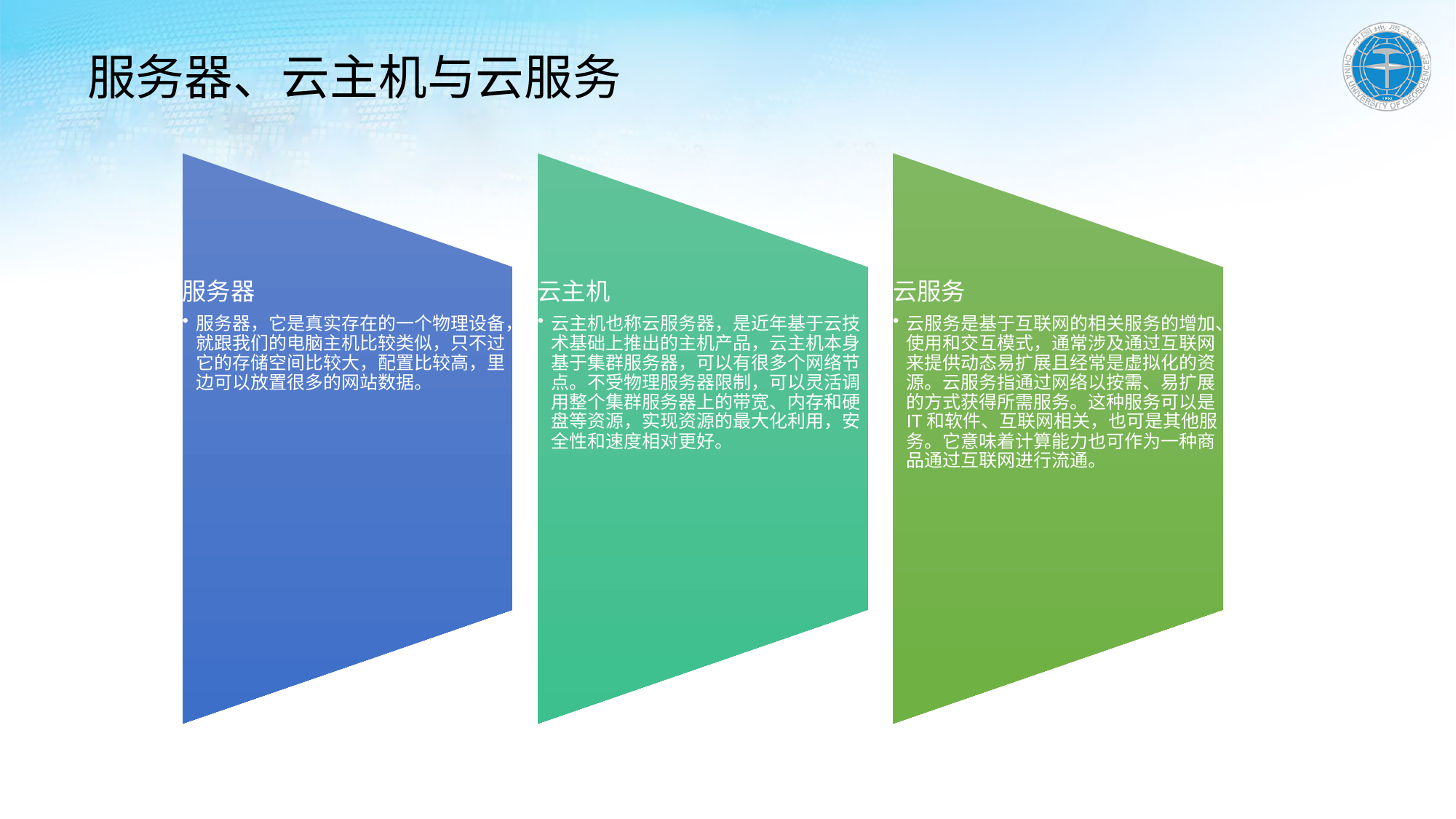

# 服务器、云主机与云服务
服务器
服务器，它是真实存在的一个物理设备，就跟我们的电脑主机比较类似，只不过它的存储空间比较大，配置比较高，里边可以放置很多的网站数据。
云主机
云主机也称云服务器，是近年基于云技术基础上推出的主机产品，云主机本身基于集群服务器，可以有很多个网络节点。不受物理服务器限制，可以灵活调用整个集群服务器上的带宽、内存和硬盘等资源，实现资源的最大化利用，安全性和速度相对更好。
云服务
云服务是基于互联网的相关服务的增加、使用和交互模式，通常涉及通过互联网来提供动态易扩展且经常是虚拟化的资源。云服务指通过网络以按需、易扩展的方式获得所需服务。这种服务可以是IT和软件、互联网相关，也可是其他服务。它意味着计算能力也可作为一种商品通过互联网进行流通。